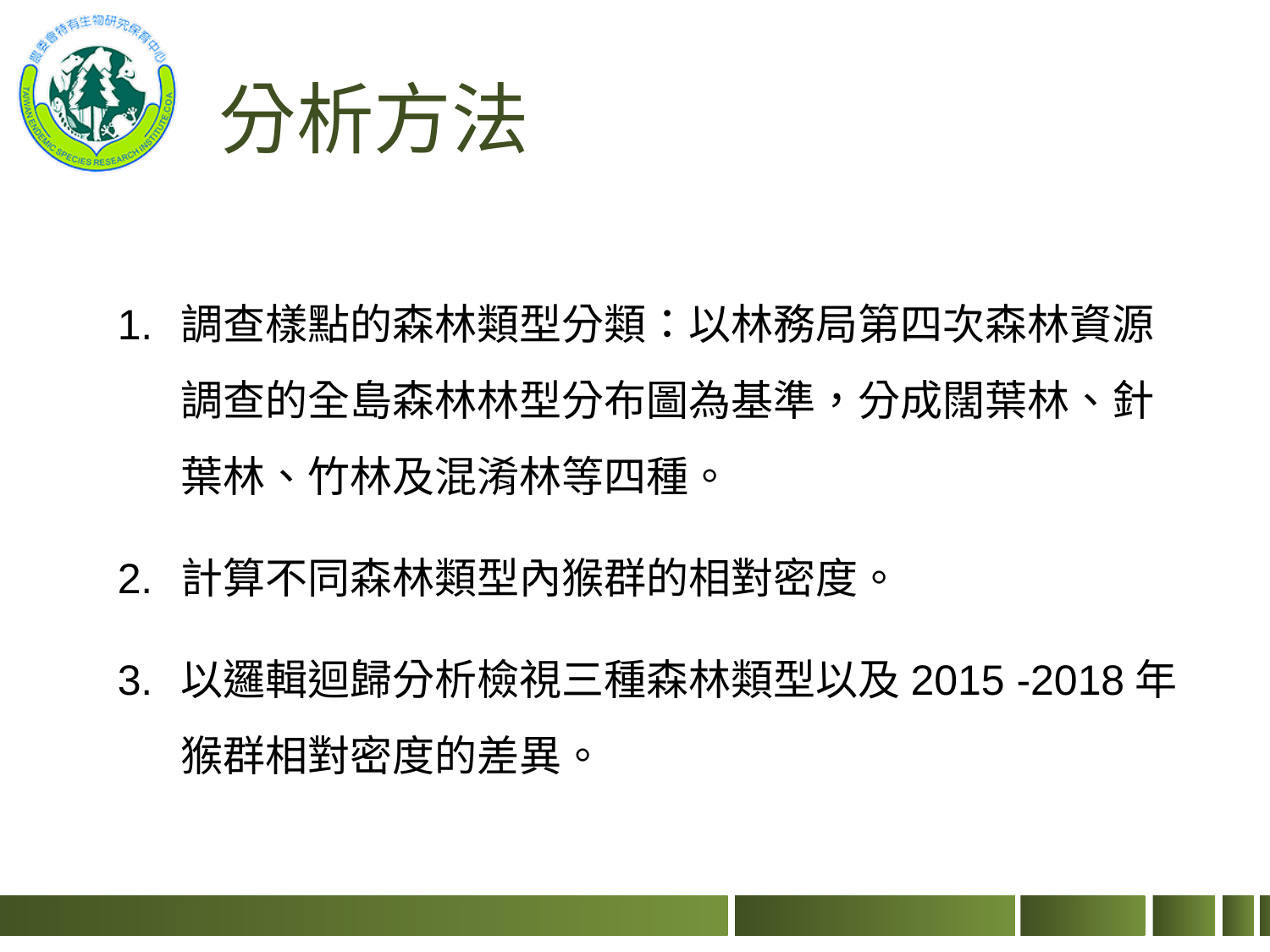

分析方法
調查樣點的森林類型分類：以林務局第四次森林資源調查的全島森林林型分布圖為基準，分成闊葉林、針葉林、竹林及混淆林等四種。

計算不同森林類型內猴群的相對密度。

以邏輯迴歸分析檢視三種森林類型以及2015 -2018年猴群相對密度的差異。